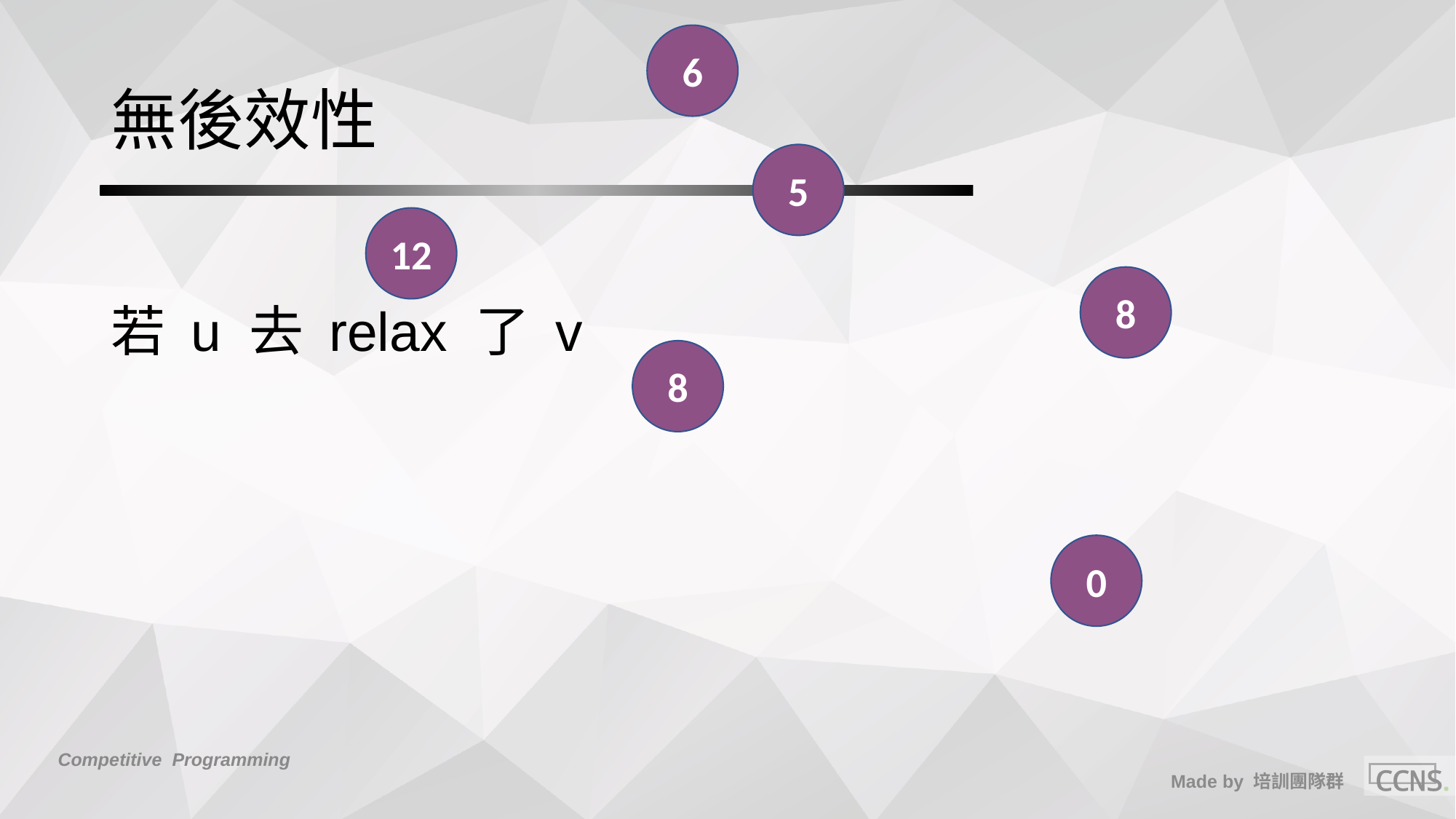

6
# 無後效性
5
12

若 u 去 relax 了 v

8
8
0